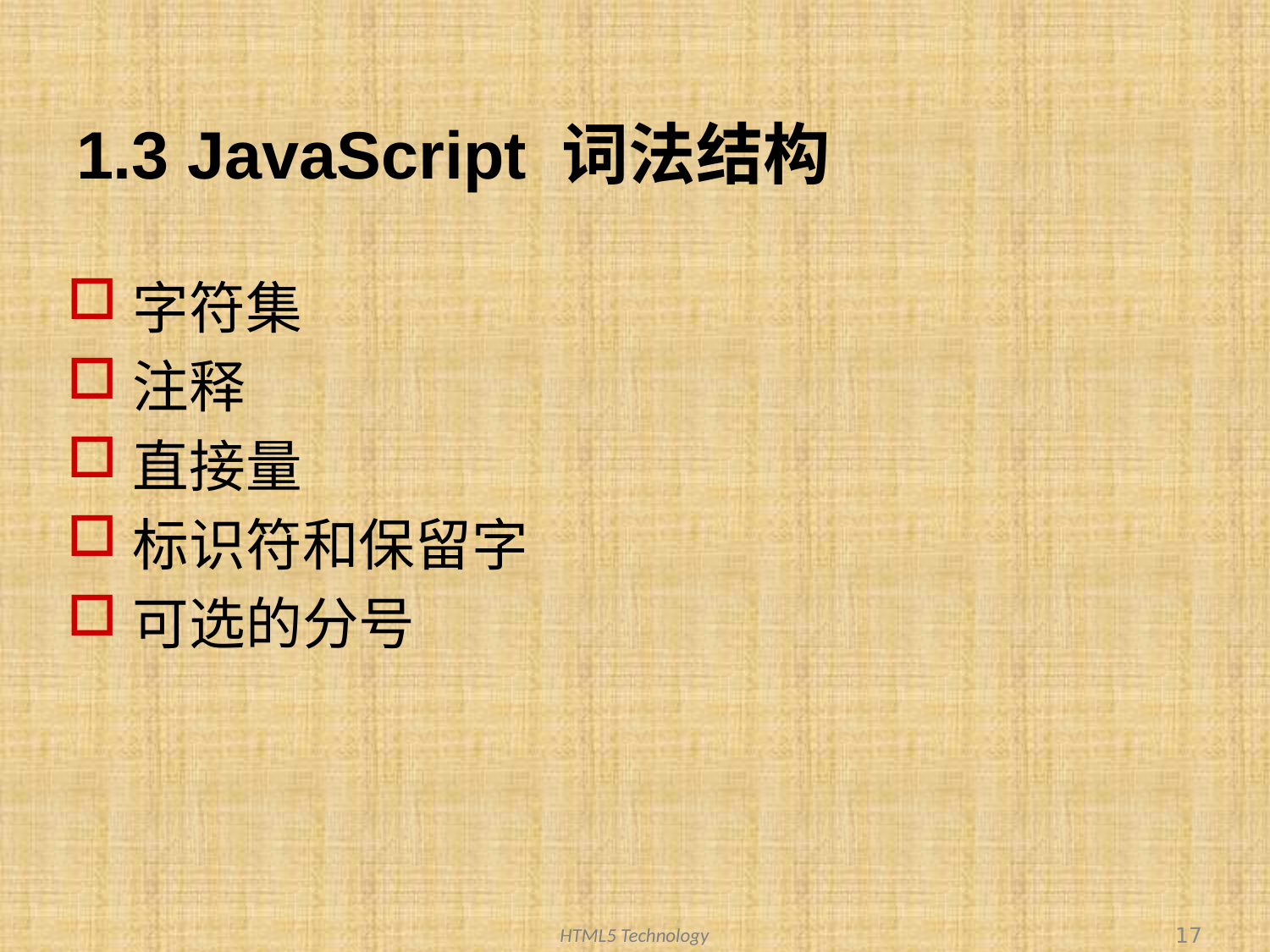

# 1.3 JavaScript 词法结构
字符集
注释
直接量
标识符和保留字
可选的分号

17
HTML5 Technology